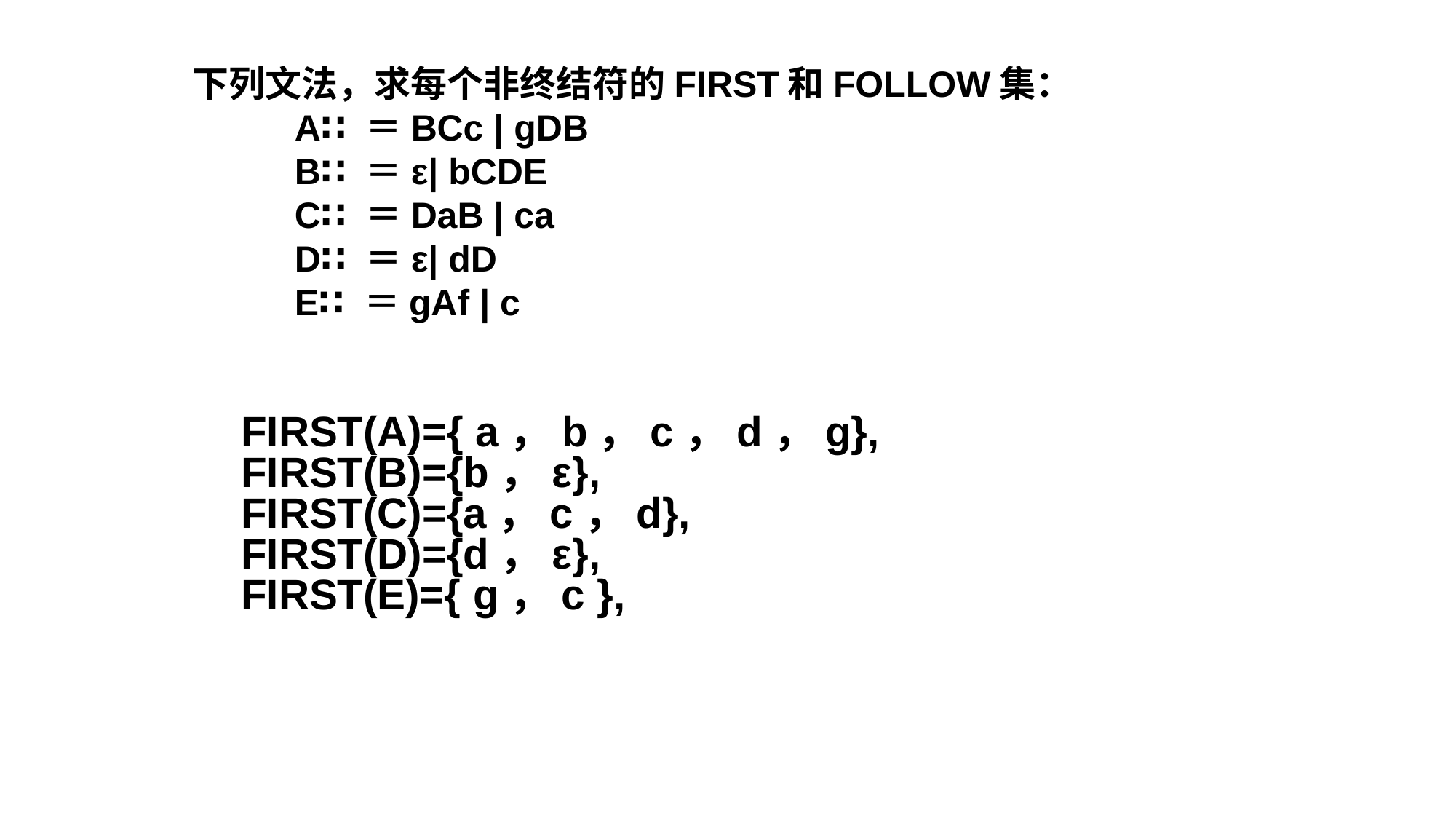

下列文法，求每个非终结符的FIRST和FOLLOW集：
          A∷＝BCc | gDB
          B∷＝ε| bCDE
          C∷＝DaB | ca
          D∷＝ε| dD
          E∷＝gAf | c
FIRST(A)={ a，b，c，d，g},
FIRST(B)={b，ε},
FIRST(C)={a，c，d},
FIRST(D)={d，ε},
FIRST(E)={ g，c },